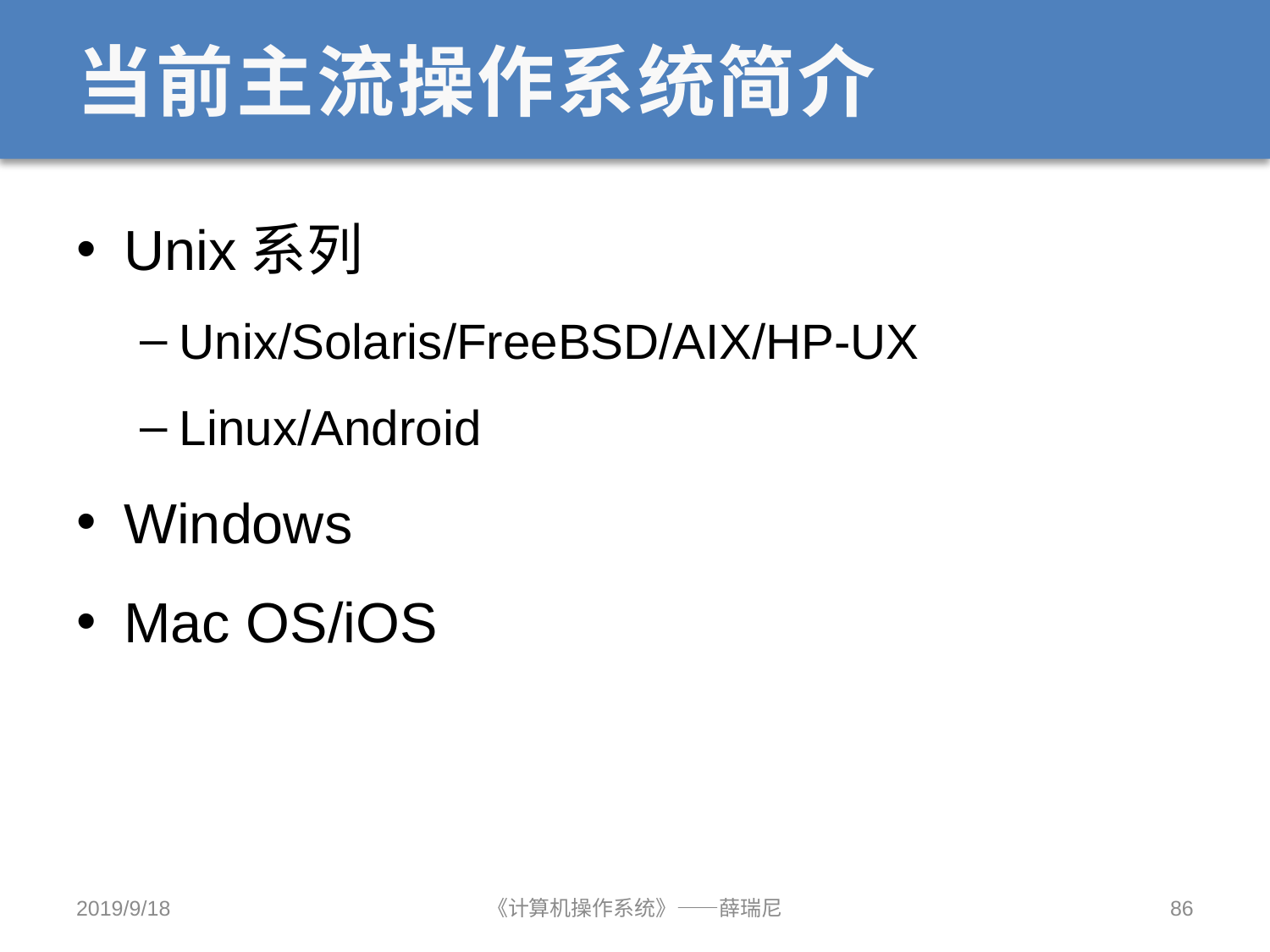

# 当前主流操作系统简介
Unix系列
Unix/Solaris/FreeBSD/AIX/HP-UX
Linux/Android
Windows
Mac OS/iOS
2019/9/18
《计算机操作系统》——薛瑞尼
86